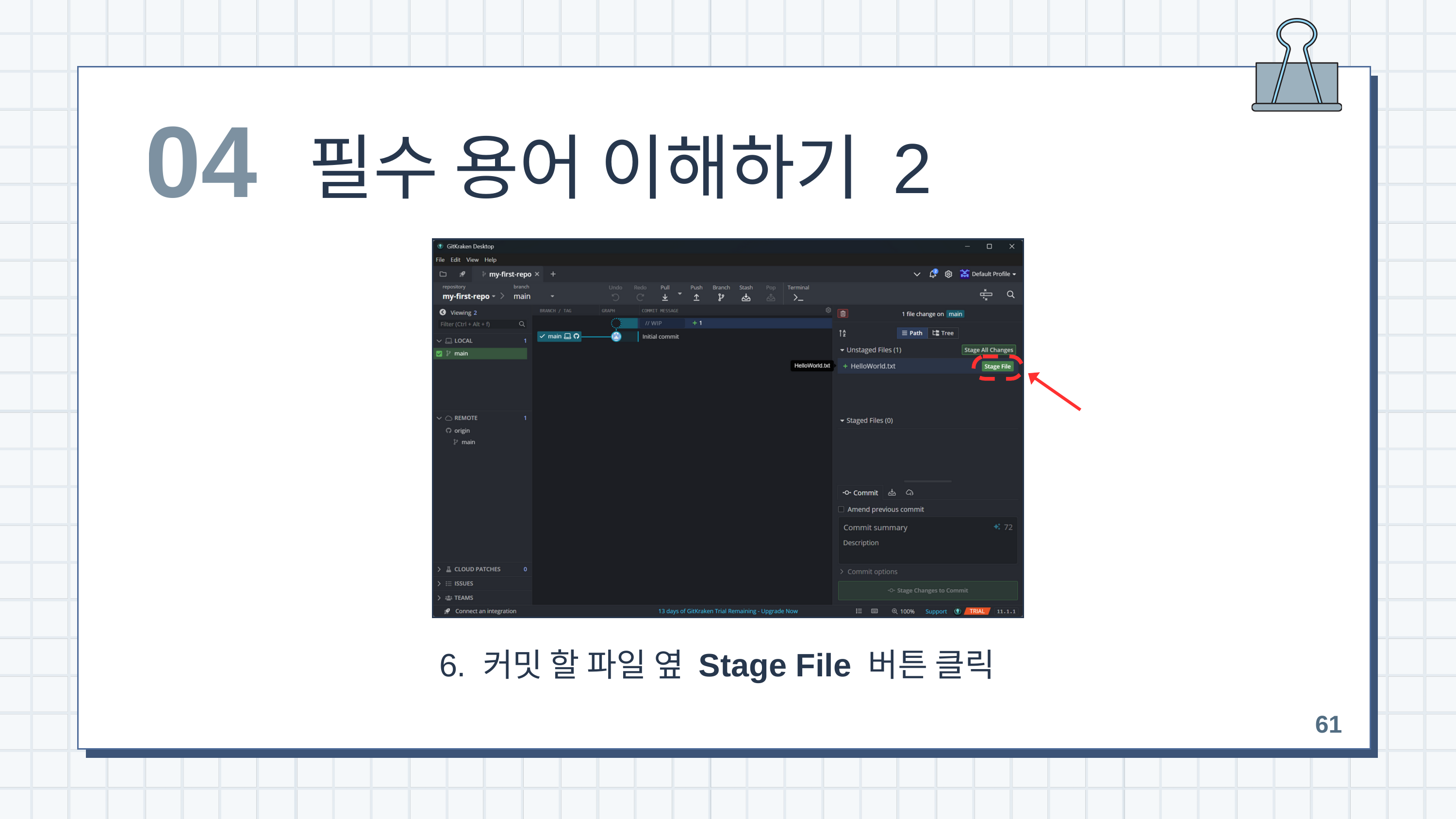

04
필수 용어 이해하기 2

   6. 커밋 할 파일 옆 Stage File 버튼 클릭
61